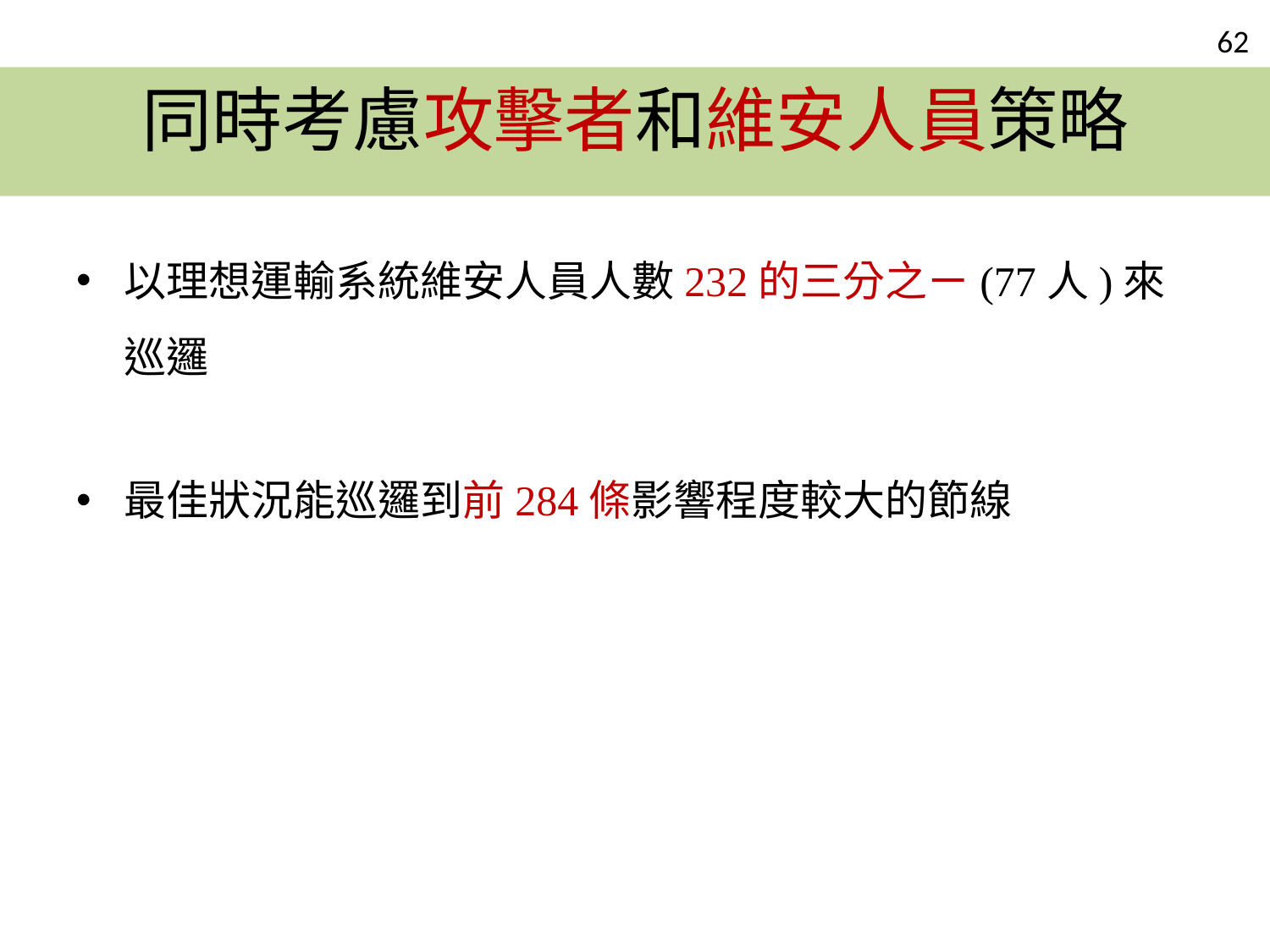

# 同時考慮攻擊者和維安人員策略
以理想運輸系統維安人員人數232的三分之ㄧ(77人)來巡邏

最佳狀況能巡邏到前284條影響程度較大的節線